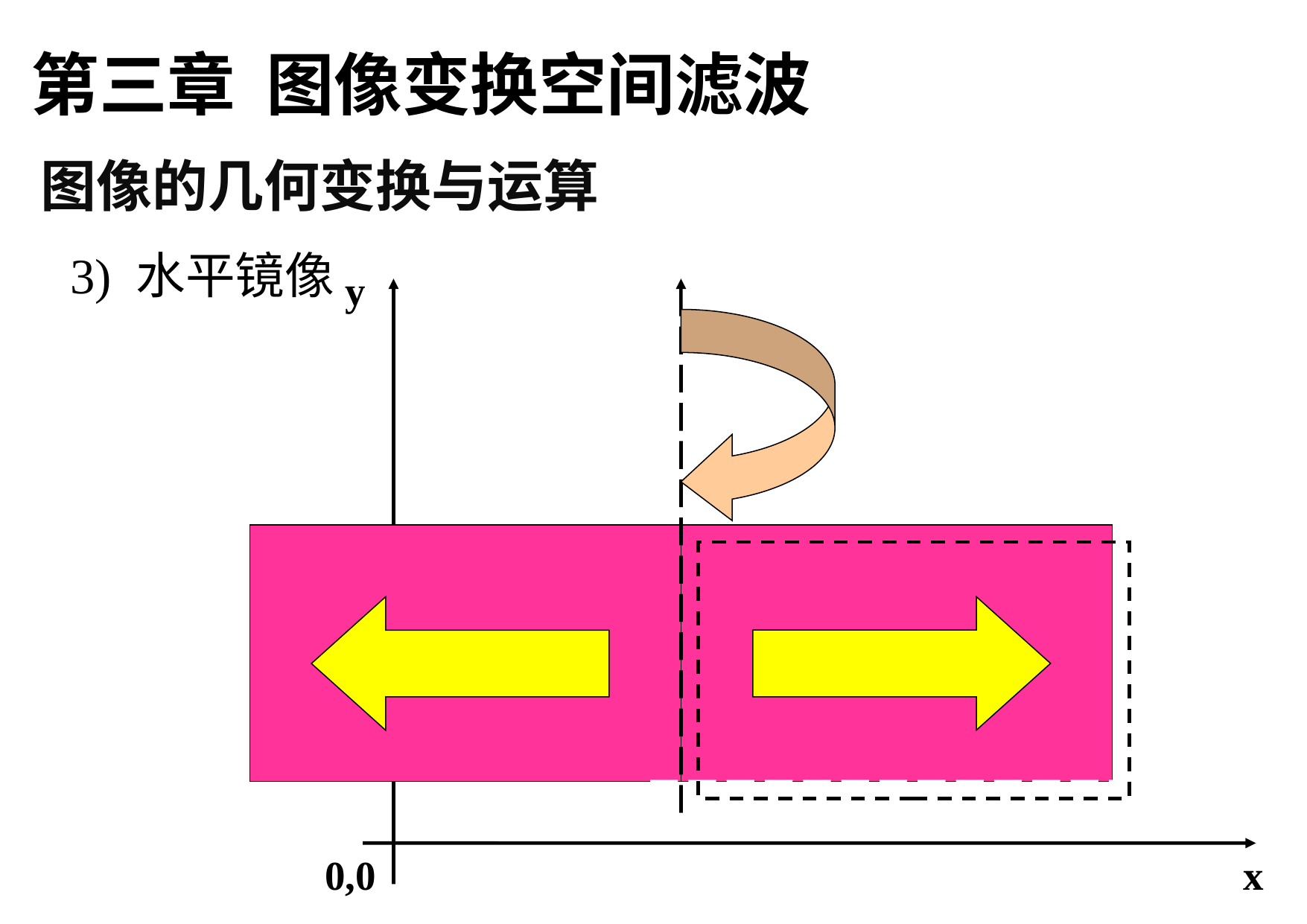

第三章  图像变换空间滤波
图像的几何变换与运算
3) 水平镜像
y

0,0
x